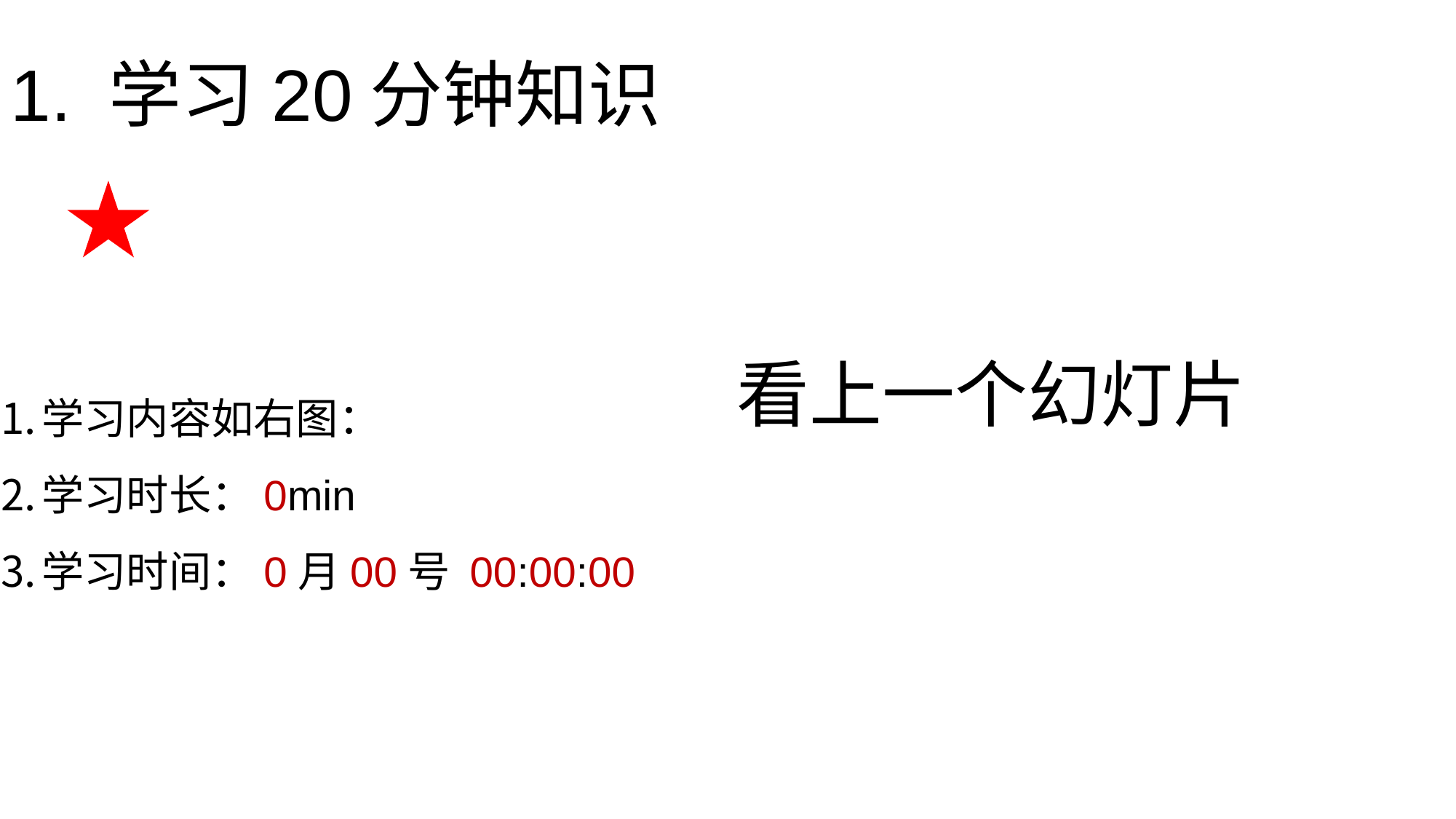

1. 学习20分钟知识

看上一个幻灯片
学习内容如右图：
学习时长：0min
学习时间：0月00号 00:00:00